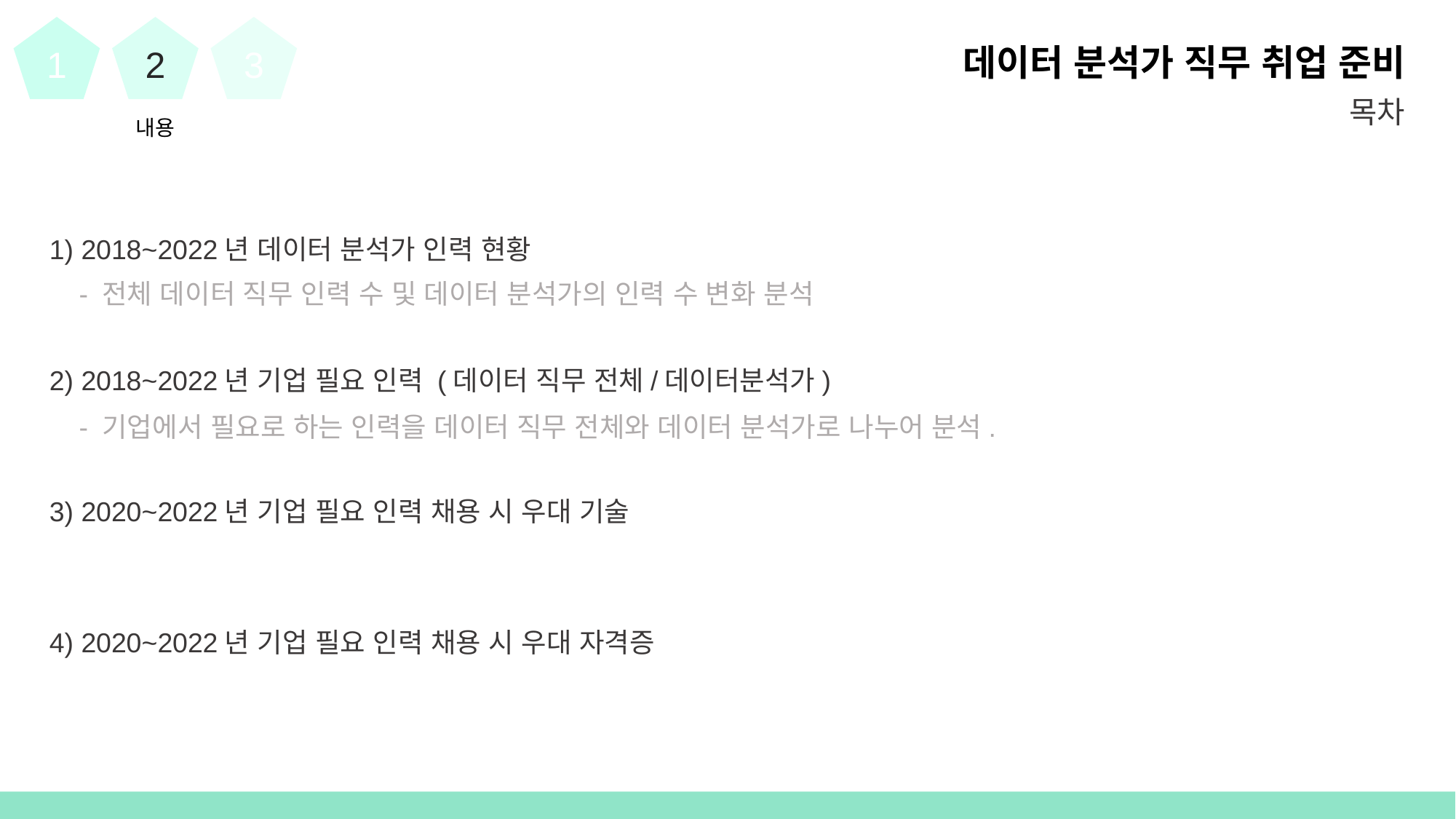

1
2
3
데이터 분석가 직무 취업 준비
목차
내용
1) 2018~2022년 데이터 분석가 인력 현황

2) 2018~2022년 기업 필요 인력 (데이터 직무 전체/데이터분석가)

3) 2020~2022년 기업 필요 인력 채용 시 우대 기술

4) 2020~2022년 기업 필요 인력 채용 시 우대 자격증
- 전체 데이터 직무 인력 수 및 데이터 분석가의 인력 수 변화 분석
- 기업에서 필요로 하는 인력을 데이터 직무 전체와 데이터 분석가로 나누어 분석.